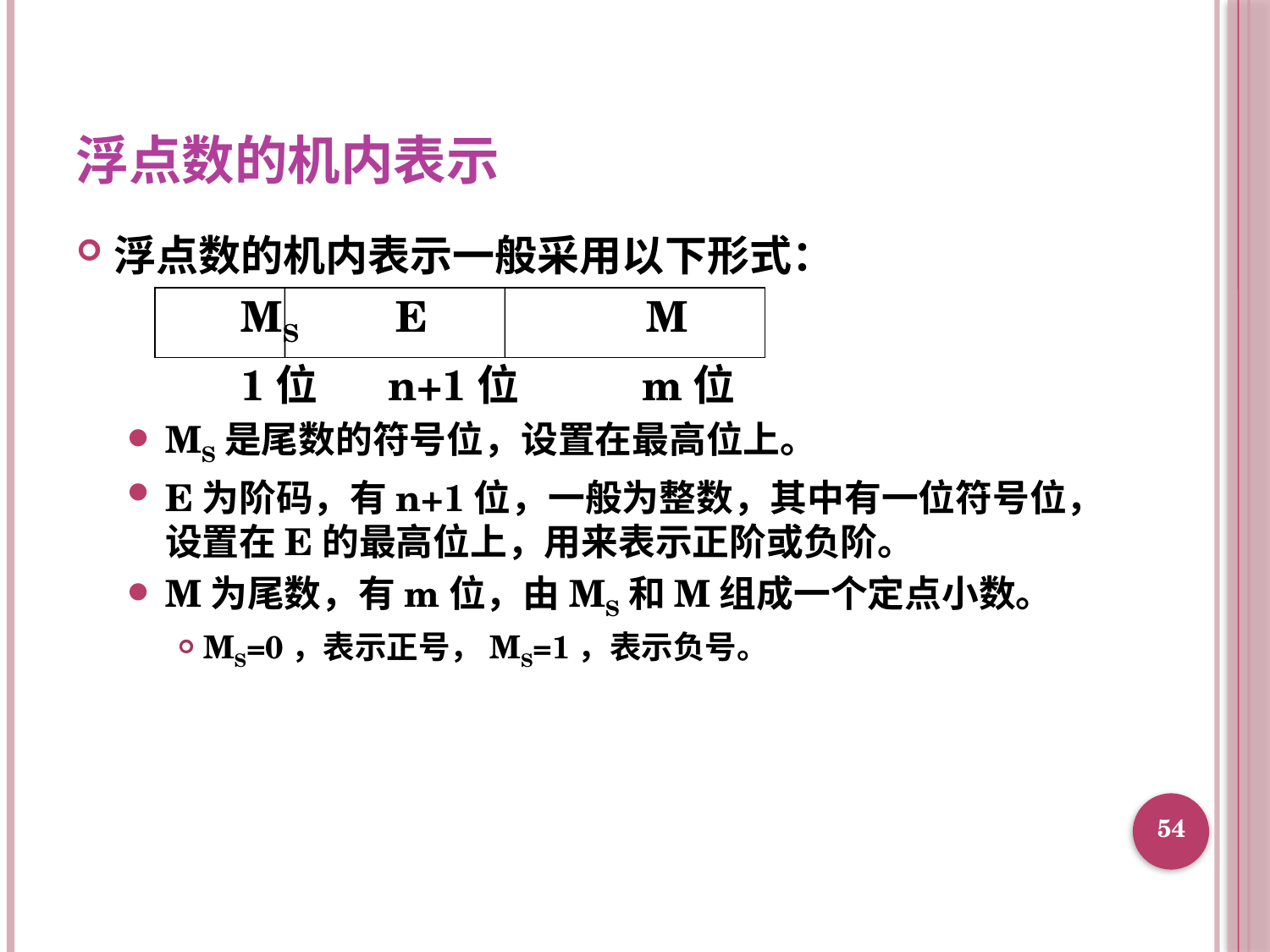

# 浮点数的机内表示
浮点数的机内表示一般采用以下形式：
		MS	    E		  M
		1位	 n+1位	 m位
MS是尾数的符号位，设置在最高位上。
E为阶码，有n+1位，一般为整数，其中有一位符号位，设置在E的最高位上，用来表示正阶或负阶。
M为尾数，有m位，由MS和M组成一个定点小数。
MS=0，表示正号，MS=1，表示负号。

54